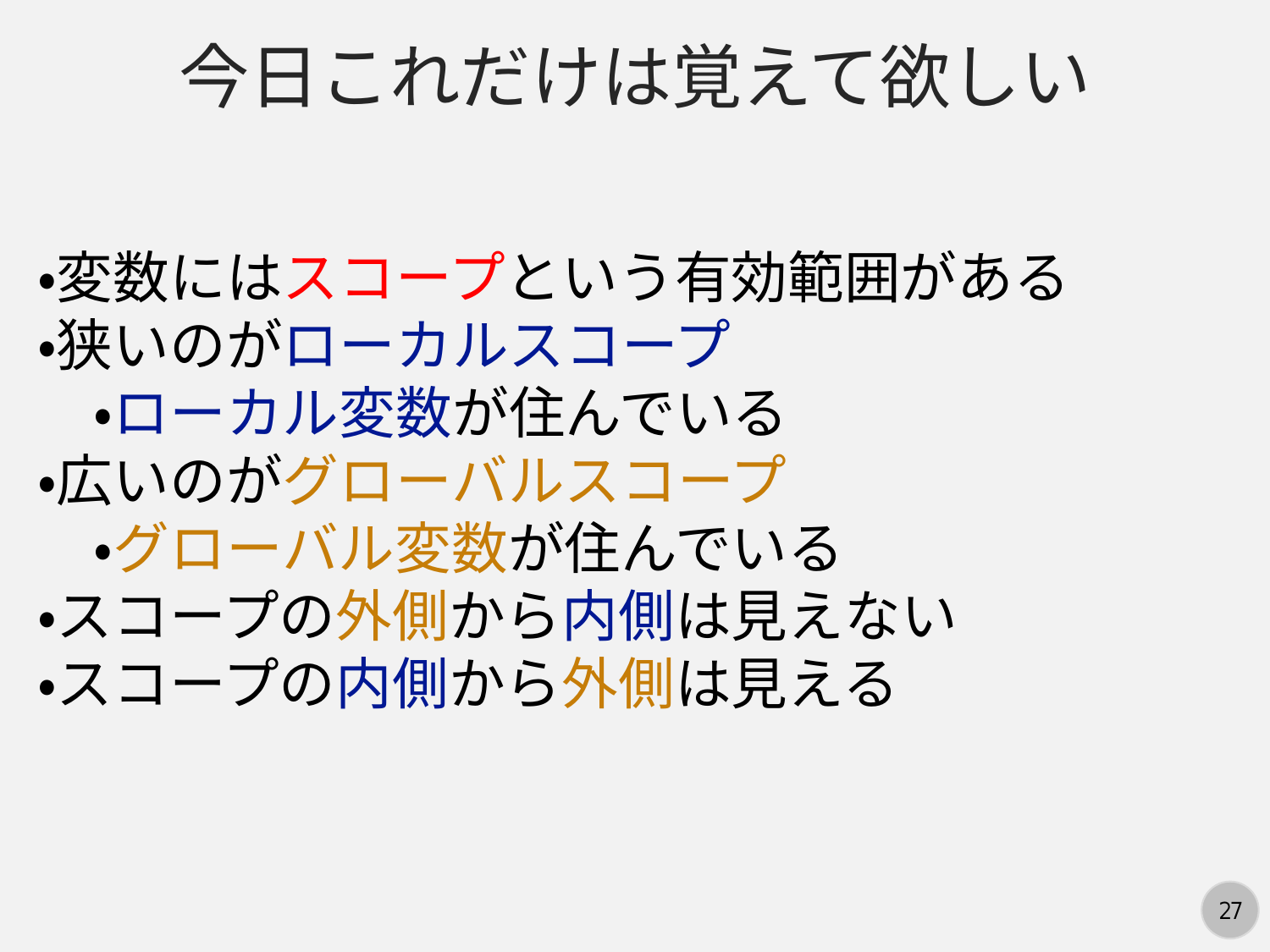

今日これだけは覚えて欲しい
・変数にはスコープという有効範囲がある
・狭いのがローカルスコープ
　・ローカル変数が住んでいる
・広いのがグローバルスコープ
　・グローバル変数が住んでいる
・スコープの外側から内側は見えない
・スコープの内側から外側は見える